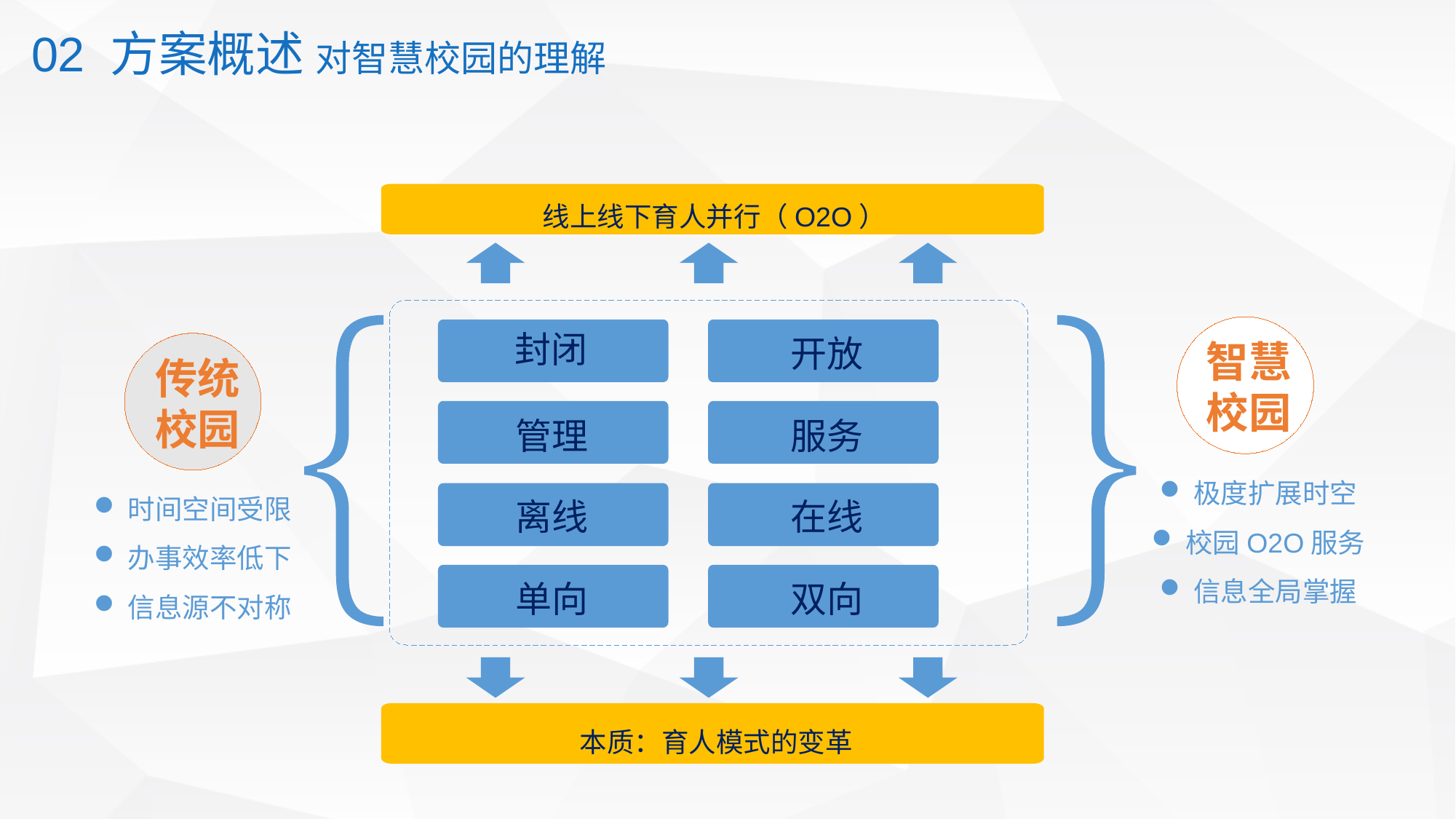

02 方案概述 对智慧校园的理解
线上线下育人并行（O2O）

封闭

开放
智慧
校园

传统
校园

管理

服务
极度扩展时空
校园O2O服务
信息全局掌握

时间空间受限
办事效率低下
信息源不对称

离线

在线

单向

双向

本质：育人模式的变革